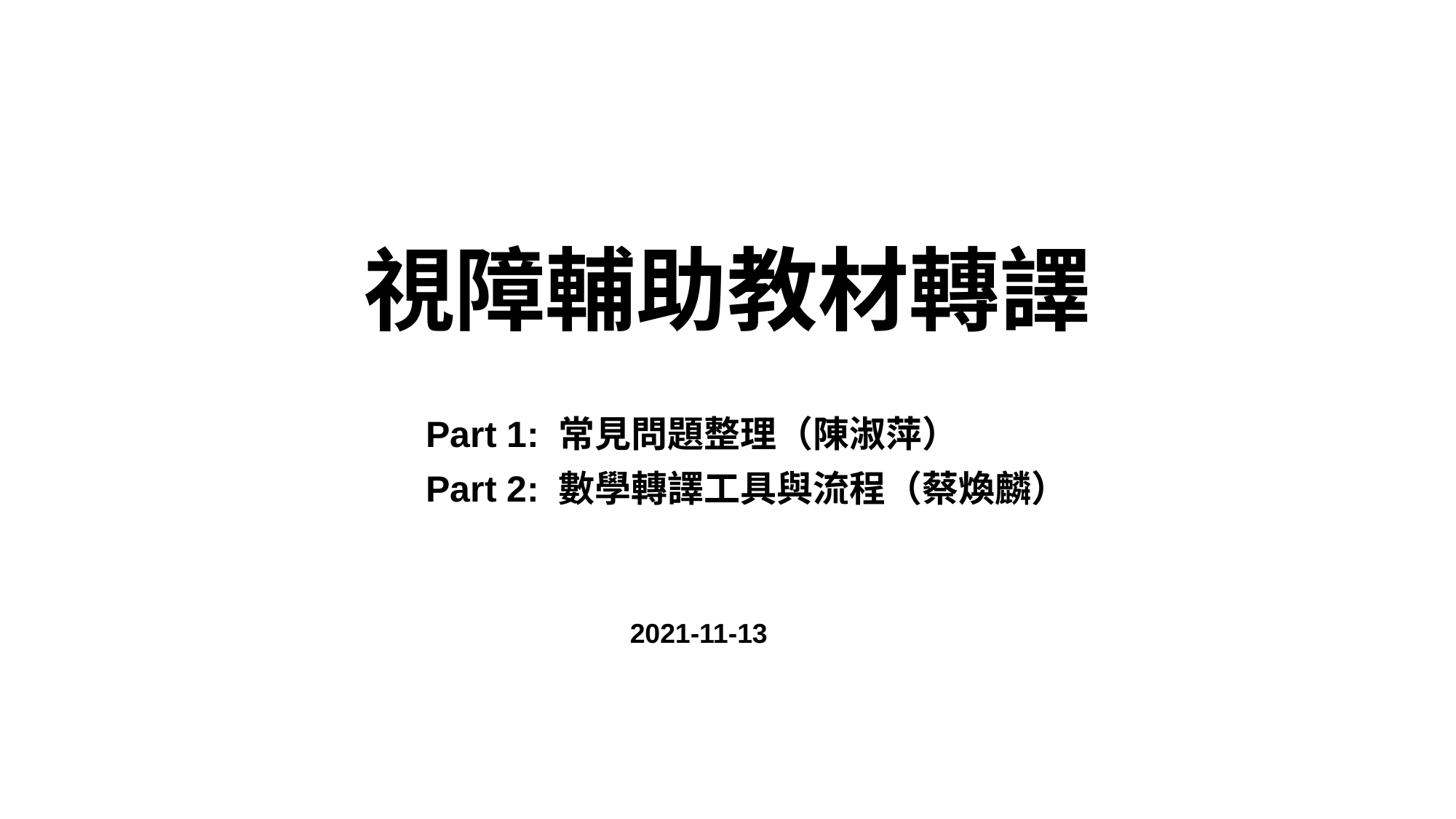

# 視障輔助教材轉譯
Part 1: 常見問題整理（陳淑萍）
Part 2: 數學轉譯工具與流程（蔡煥麟）

2021-11-13